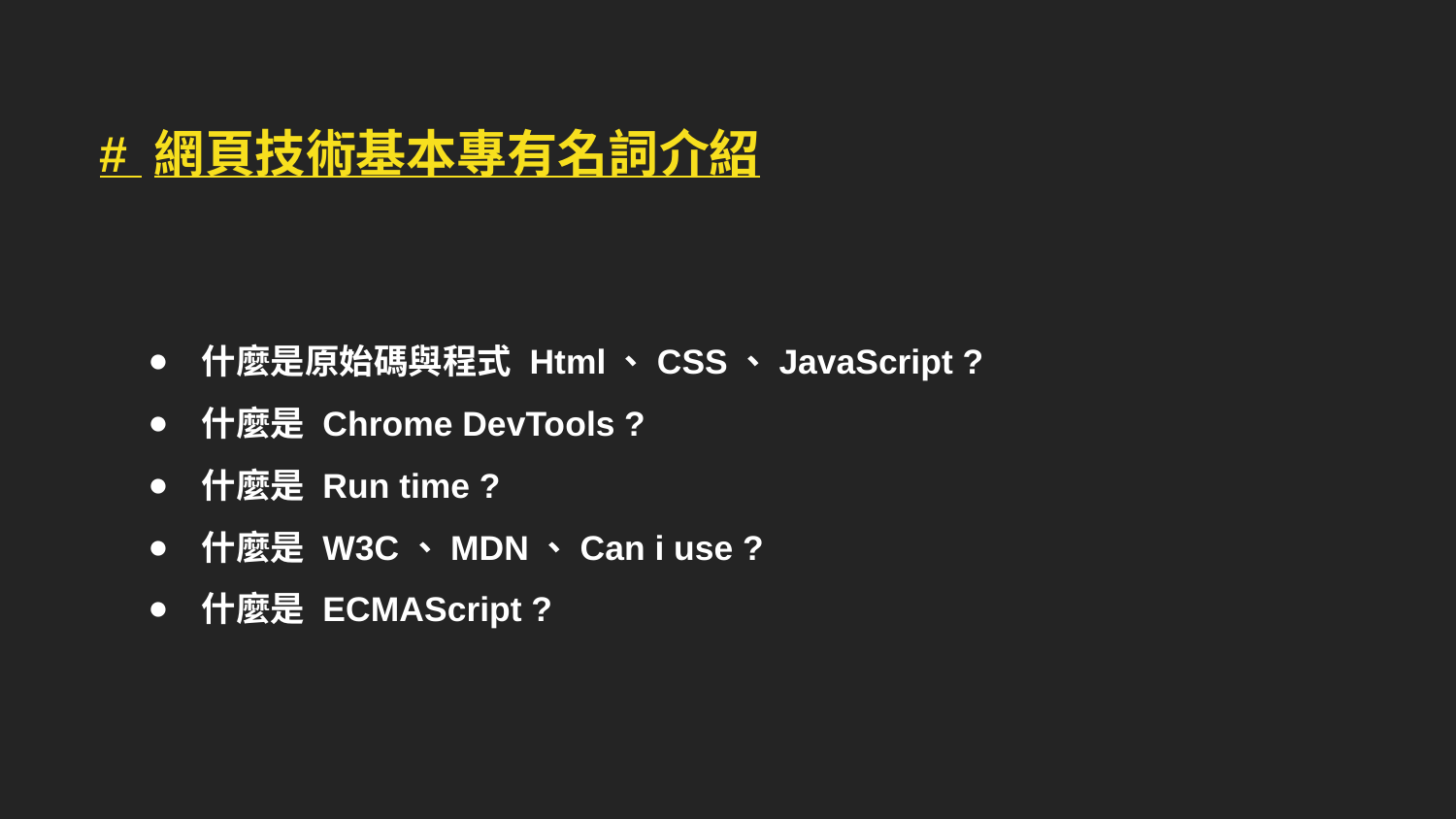

# 網頁技術基本專有名詞介紹
什麼是原始碼與程式 Html、CSS、JavaScript ?
什麼是 Chrome DevTools ?
什麼是 Run time ?
什麼是 W3C、MDN、Can i use ?
什麼是 ECMAScript ?